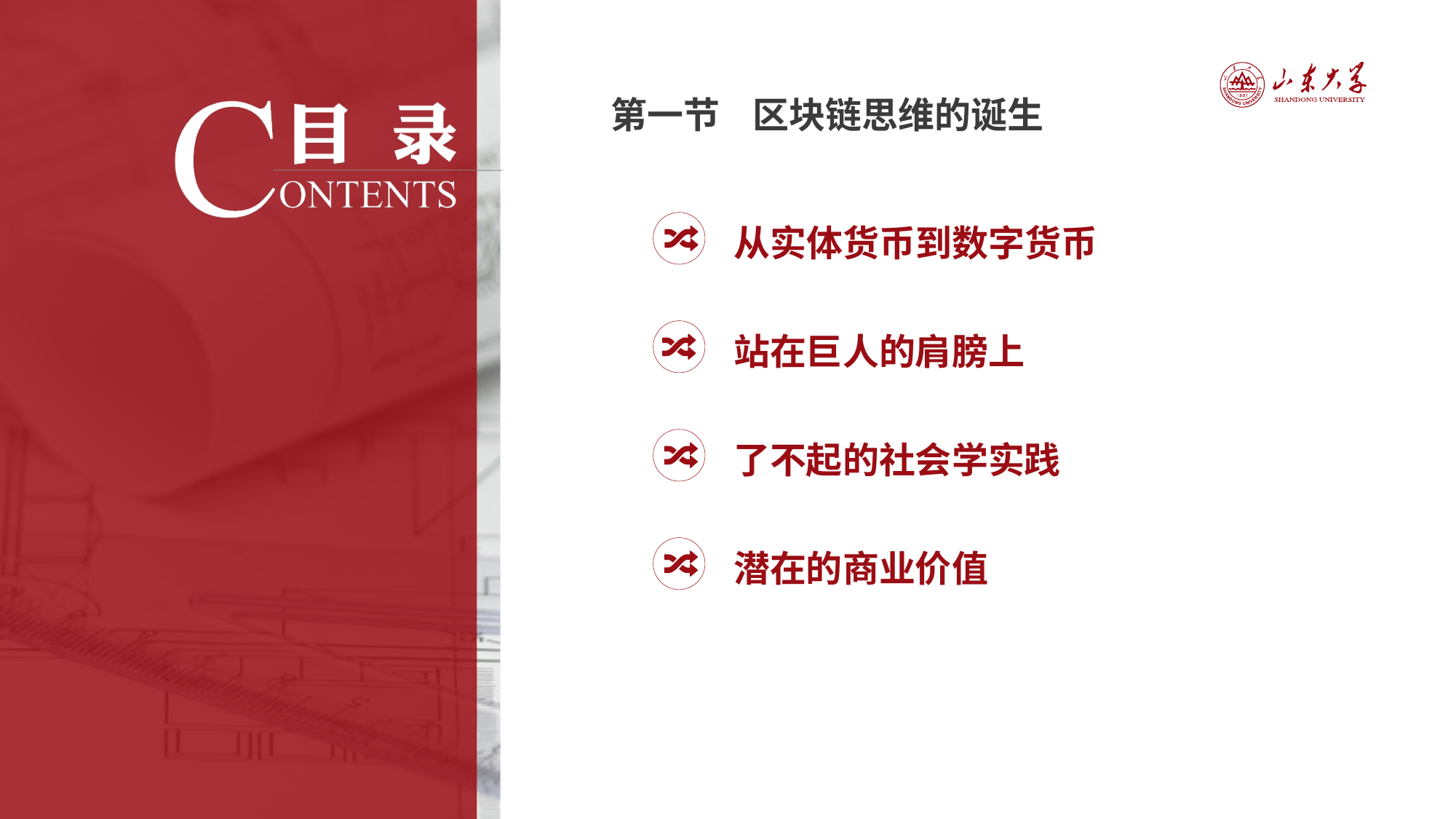

第一节    区块链思维的诞生
从实体货币到数字货币

站在巨人的肩膀上

了不起的社会学实践

潜在的商业价值